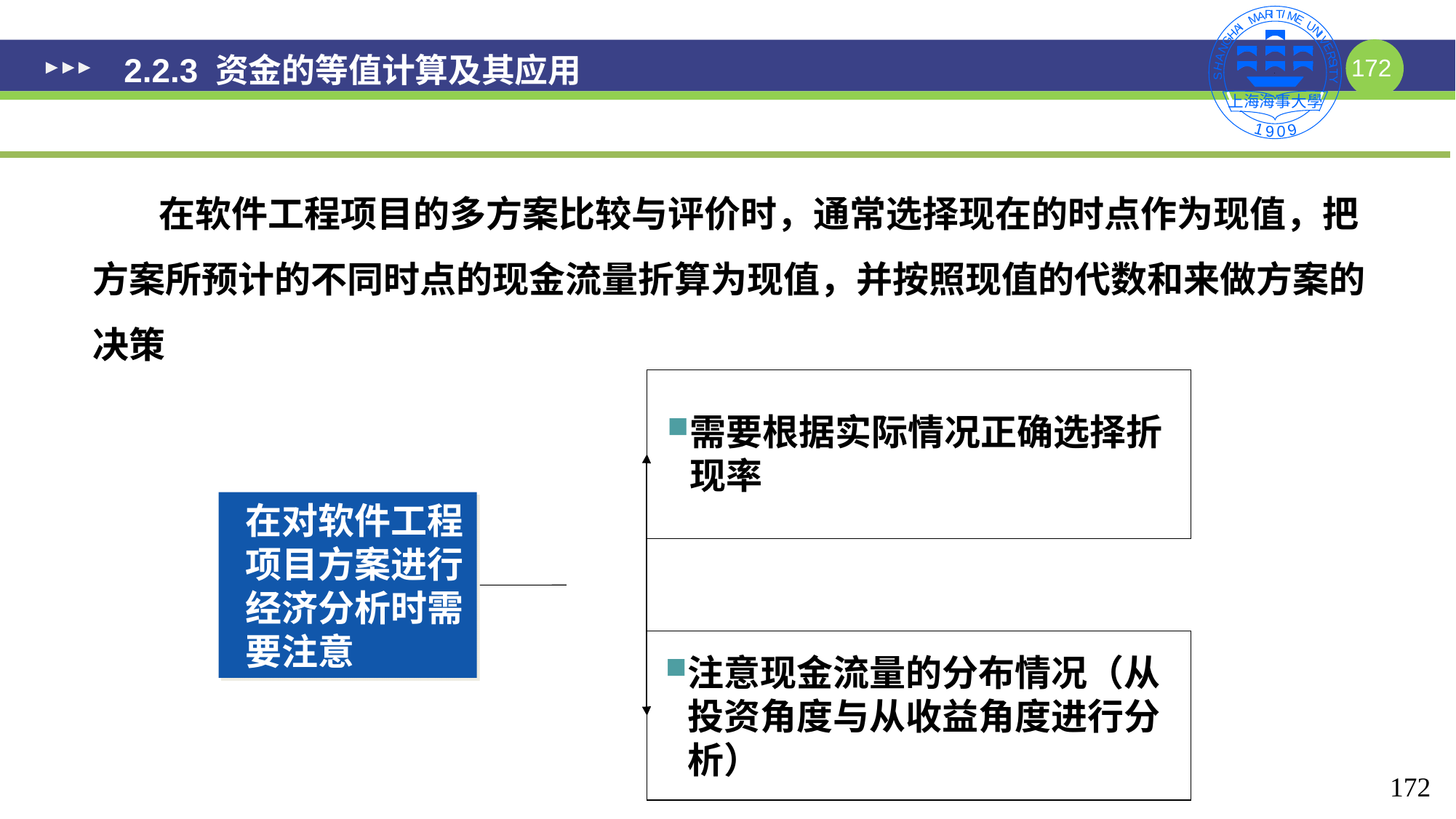

# 2.2.3 资金的等值计算及其应用
       在软件工程项目的多方案比较与评价时，通常选择现在的时点作为现值，把方案所预计的不同时点的现金流量折算为现值，并按照现值的代数和来做方案的决策

需要根据实际情况正确选择折现率

在对软件工程项目方案进行经济分析时需要注意

注意现金流量的分布情况（从投资角度与从收益角度进行分析）
172
172